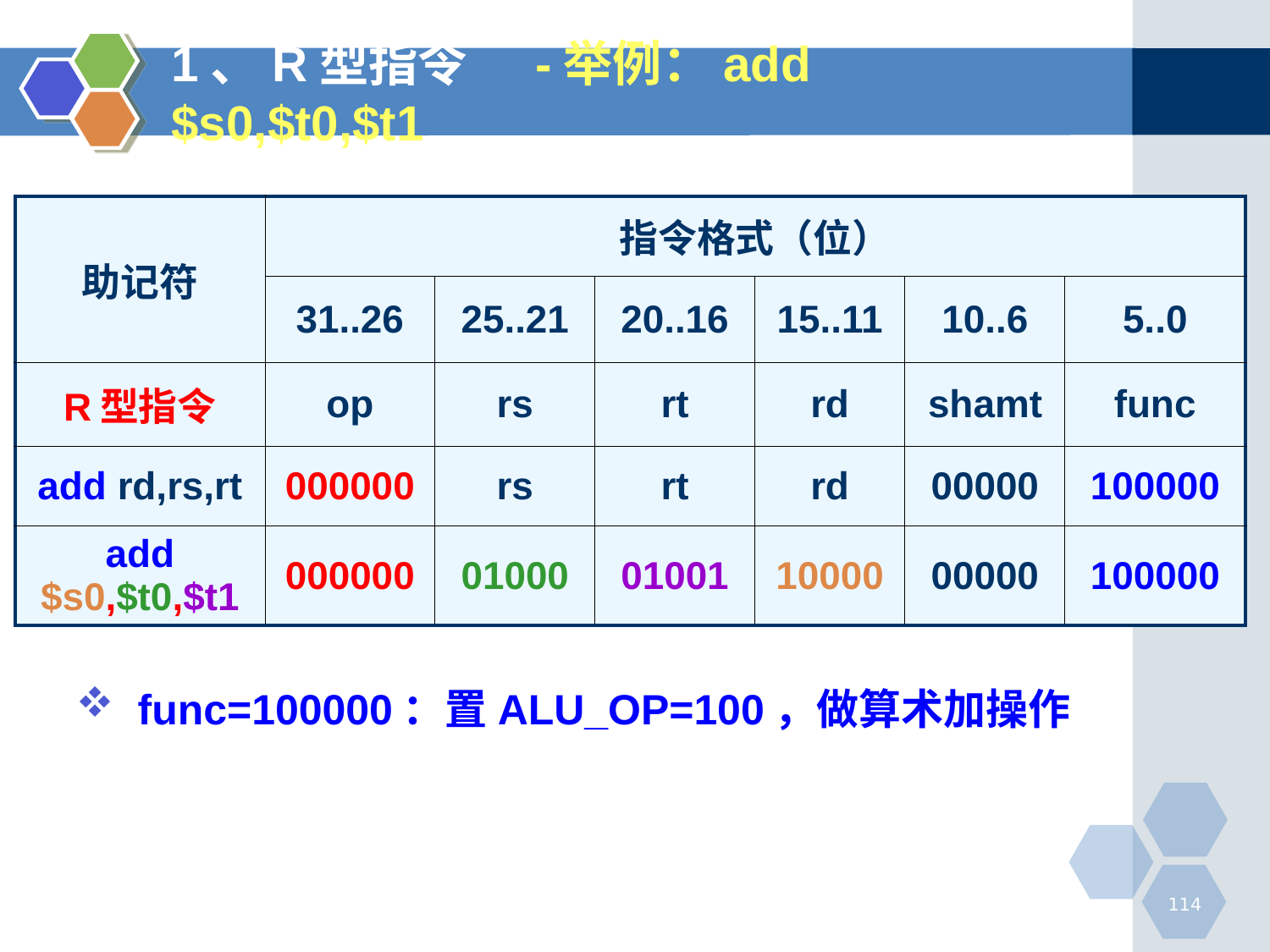

# 1、R型指令     -举例：add $s0,$t0,$t1
| 助记符 | 指令格式（位） |  |  |  |  |  |
| --- | --- | --- | --- | --- | --- | --- |
|  | 31..26 | 25..21 | 20..16 | 15..11 | 10..6 | 5..0 |
| R型指令 | op | rs | rt | rd | shamt | func |
| add rd,rs,rt | 000000 | rs | rt | rd | 00000 | 100000 |
| add $s0,$t0,$t1 | 000000 | 01000 | 01001 | 10000 | 00000 | 100000 |
func=100000：置ALU_OP=100，做算术加操作
114